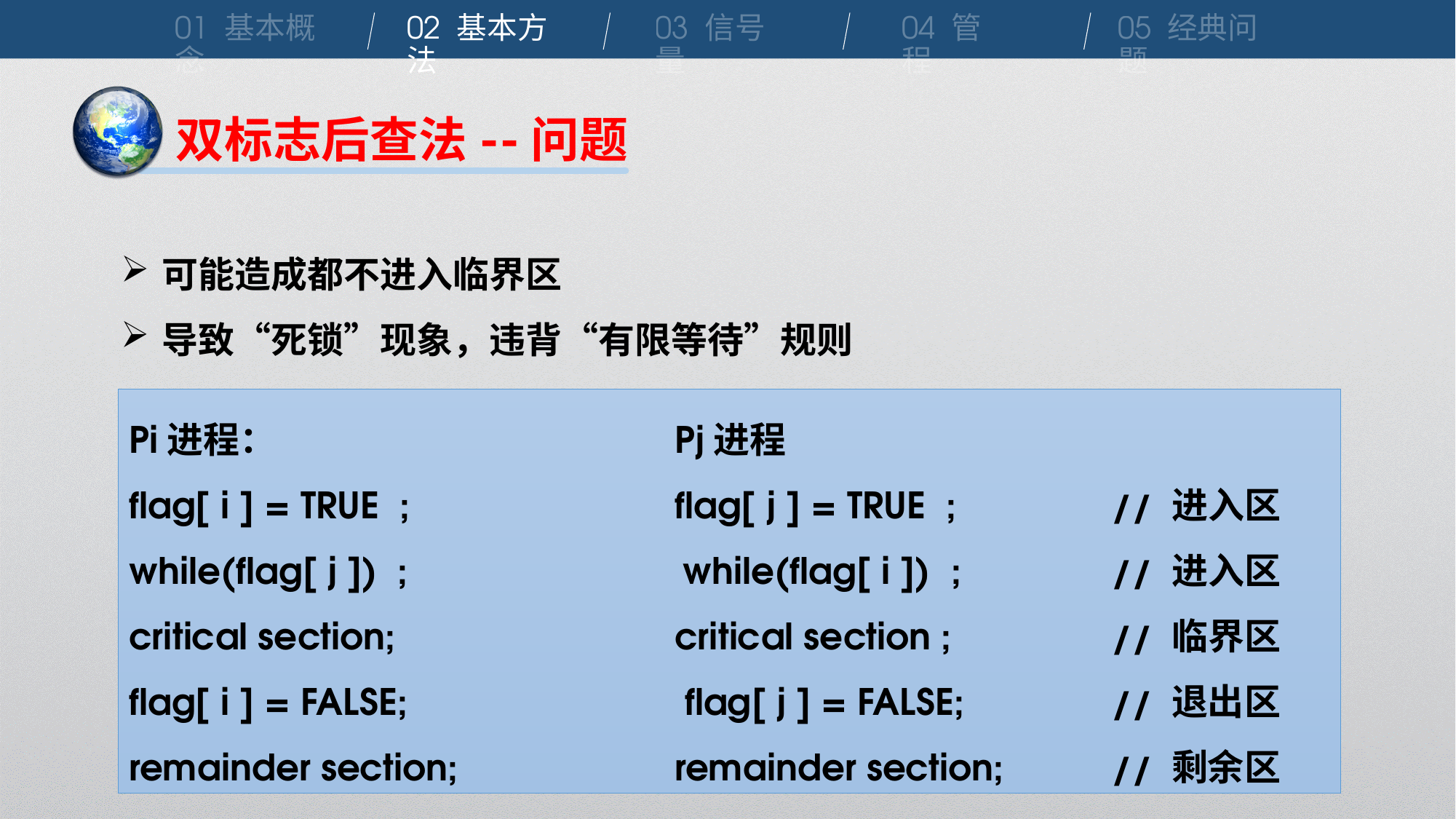

01 基本概念
02 基本方法
03 信号量
04 管程
05 经典问题
双标志后查法--问题
可能造成都不进入临界区
导致“死锁”现象，违背“有限等待”规则
Pi进程：				Pj进程
flag[ i ] = TRUE  ;			flag[ j ] = TRUE  ;		// 进入区
while(flag[ j ])  ;                           while(flag[ i ])  ;		// 进入区
critical section; 			critical section ;		// 临界区
flag[ i ] = FALSE;			 flag[ j ] = FALSE; 		// 退出区
remainder section;		remainder section;	// 剩余区